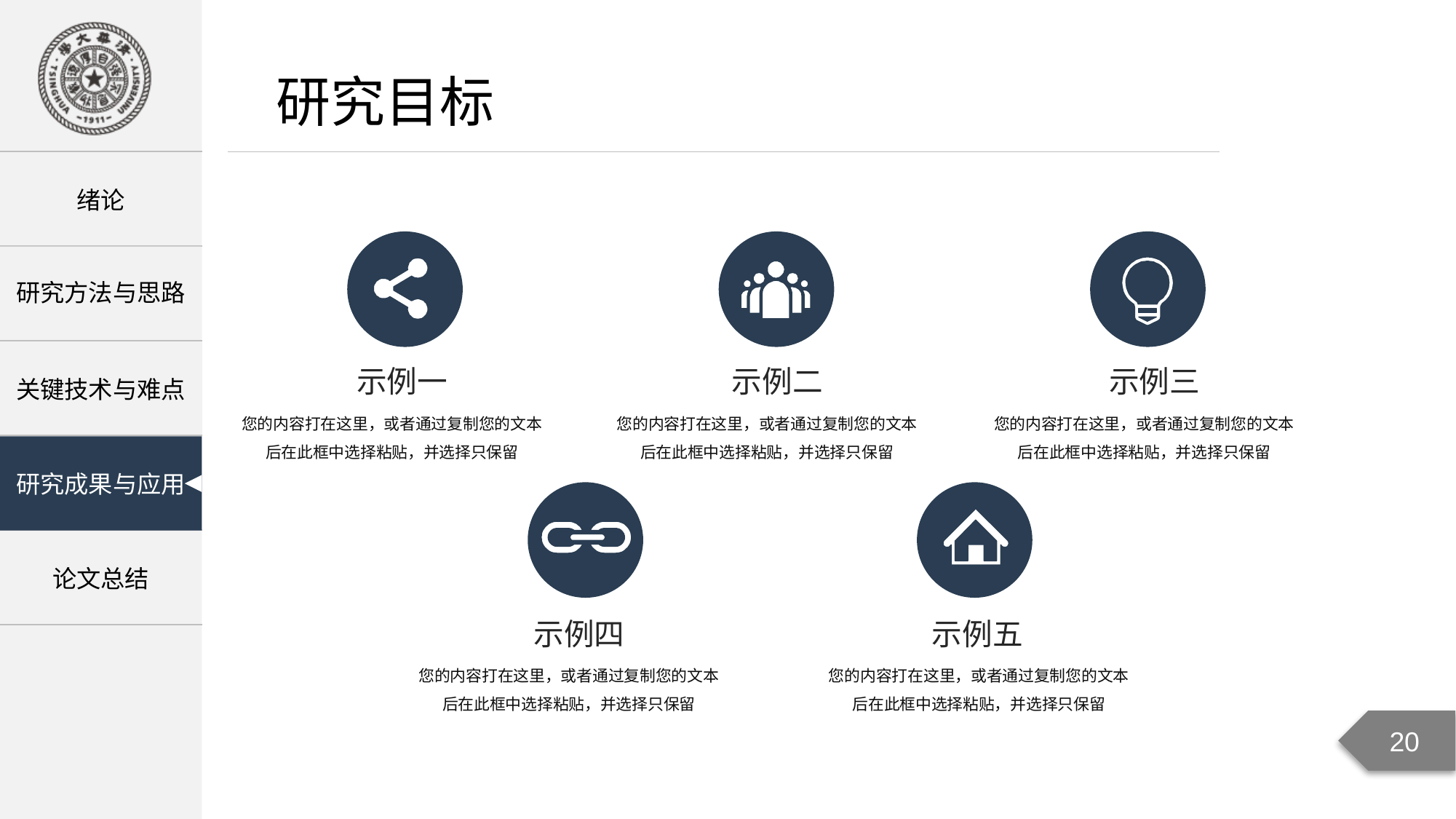

研究目标

示例一
示例二
示例三
您的内容打在这里，或者通过复制您的文本后在此框中选择粘贴，并选择只保留
您的内容打在这里，或者通过复制您的文本后在此框中选择粘贴，并选择只保留
您的内容打在这里，或者通过复制您的文本后在此框中选择粘贴，并选择只保留

示例四
示例五
您的内容打在这里，或者通过复制您的文本后在此框中选择粘贴，并选择只保留
您的内容打在这里，或者通过复制您的文本后在此框中选择粘贴，并选择只保留